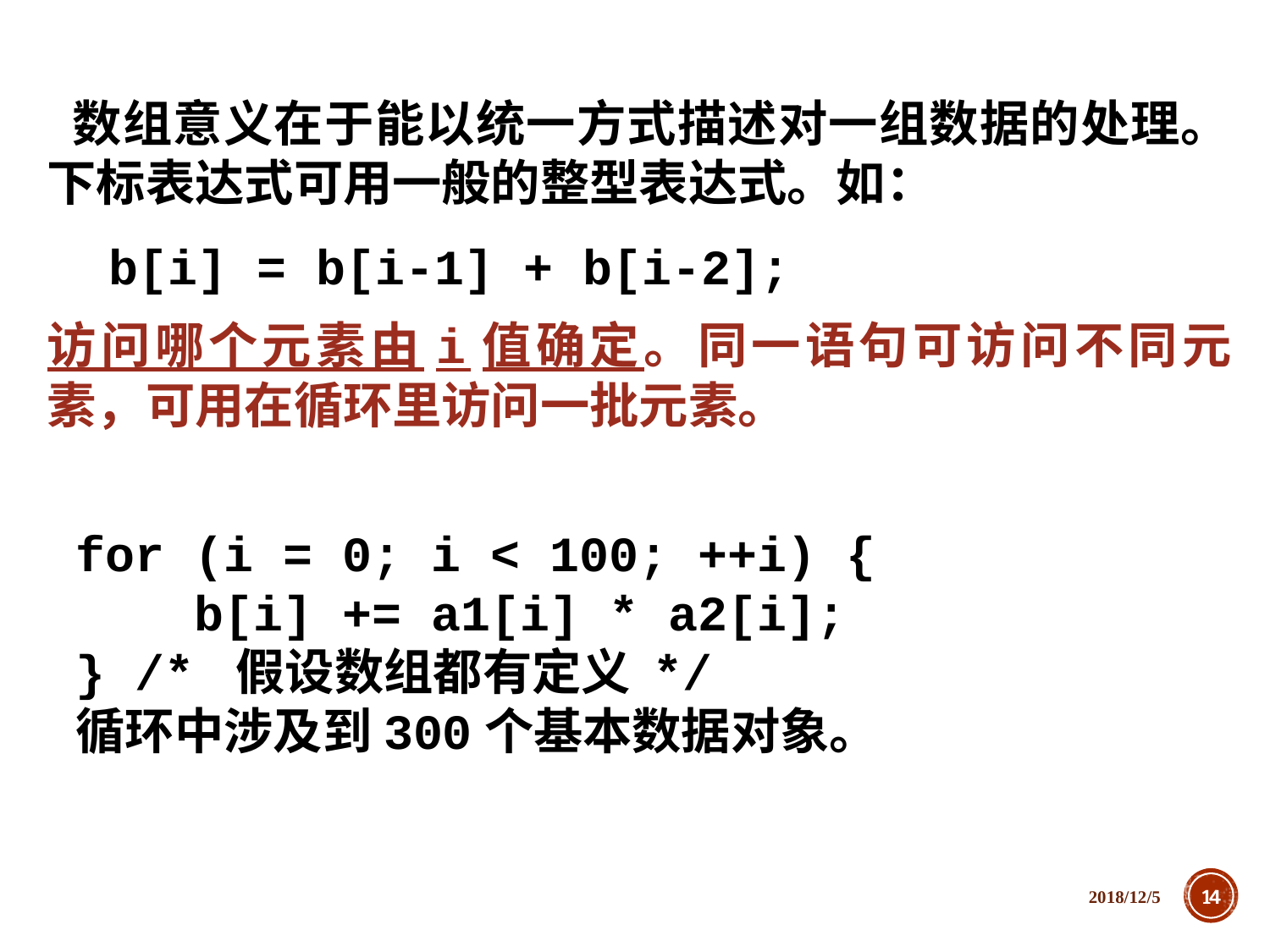

数组意义在于能以统一方式描述对一组数据的处理。下标表达式可用一般的整型表达式。如：
　b[i] = b[i-1] + b[i-2];
访问哪个元素由i值确定。同一语句可访问不同元素，可用在循环里访问一批元素。
for (i = 0; i < 100; ++i) {
    b[i] += a1[i] * a2[i];
} /* 假设数组都有定义 */
循环中涉及到300个基本数据对象。
2018/12/5
14